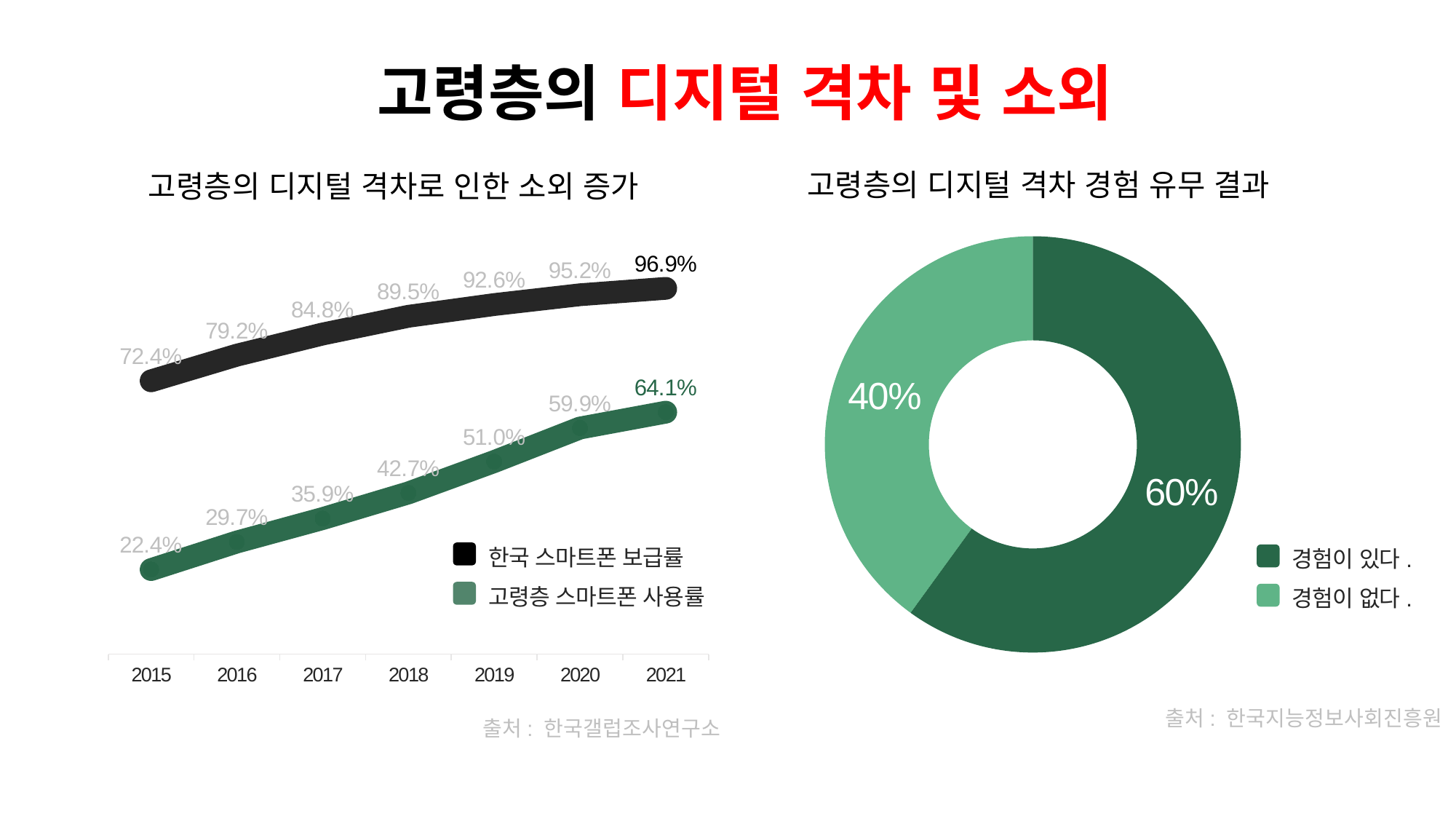

고령층의 디지털 격차 및 소외
고령층의 디지털 격차 경험 유무 결과
고령층의 디지털 격차로 인한 소외 증가

### Chart

| Category | 스마트폰 보급률 | 고령층 스마트폰 사용율 |
|---|---|---|
| 2015 | 0.724 | 0.224 |
| 2016 | 0.792 | 0.297 |
| 2017 | 0.848 | 0.359 |
| 2018 | 0.895 | 0.427 |
| 2019 | 0.926 | 0.51 |
| 2020 | 0.952 | 0.599 |
| 2021 | 0.969 | 0.641 |

### Chart

| Category | 수치 |
|---|---|
| 1 | 0.6 |
| 2 | 0.4 |
한국 스마트폰 보급률

고령층 스마트폰 사용률

경험이 있다.

경험이 없다.

출처: 한국지능정보사회진흥원
출처: 한국갤럽조사연구소